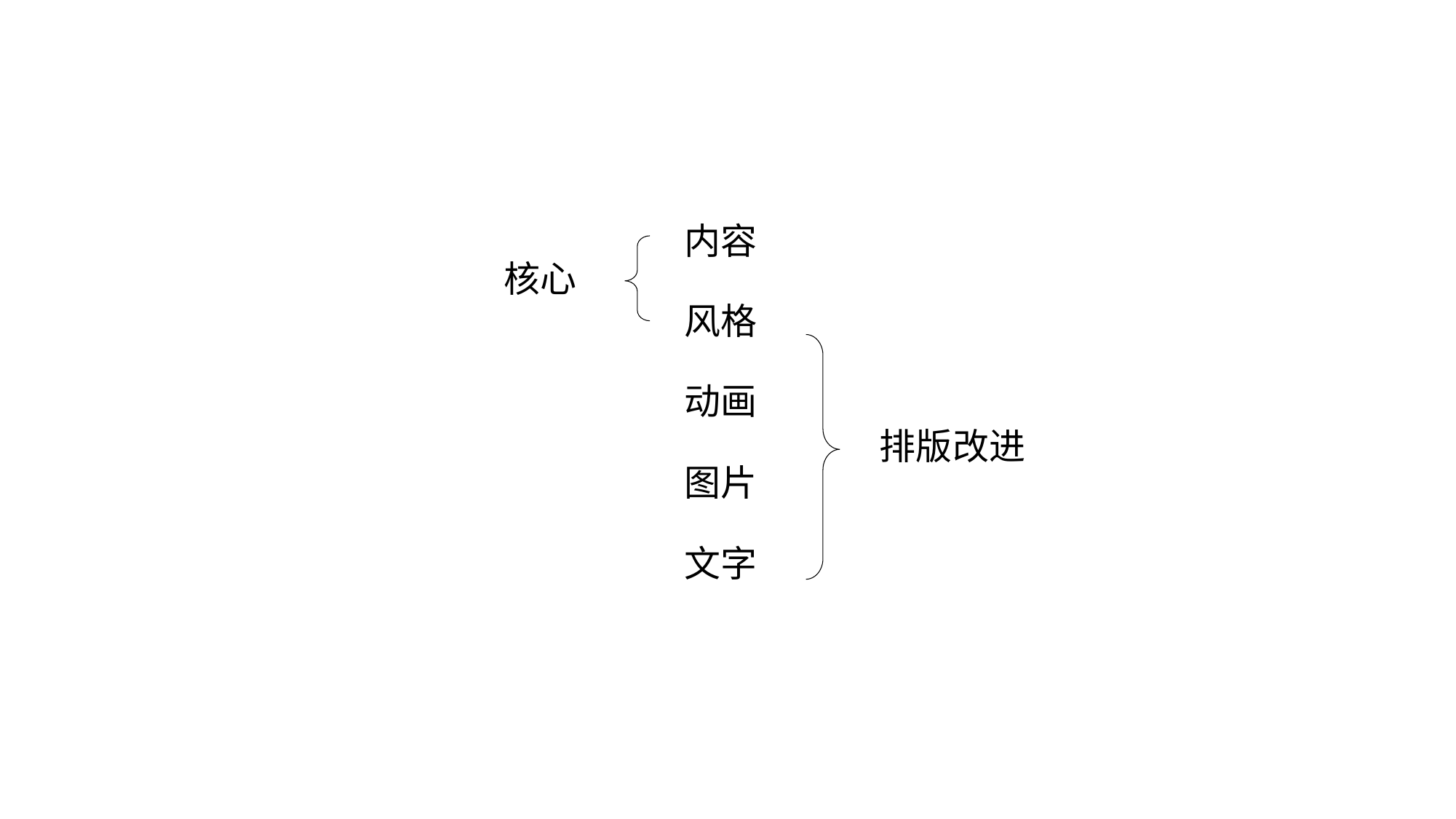

内容

核心
风格

动画
排版改进
图片
文字